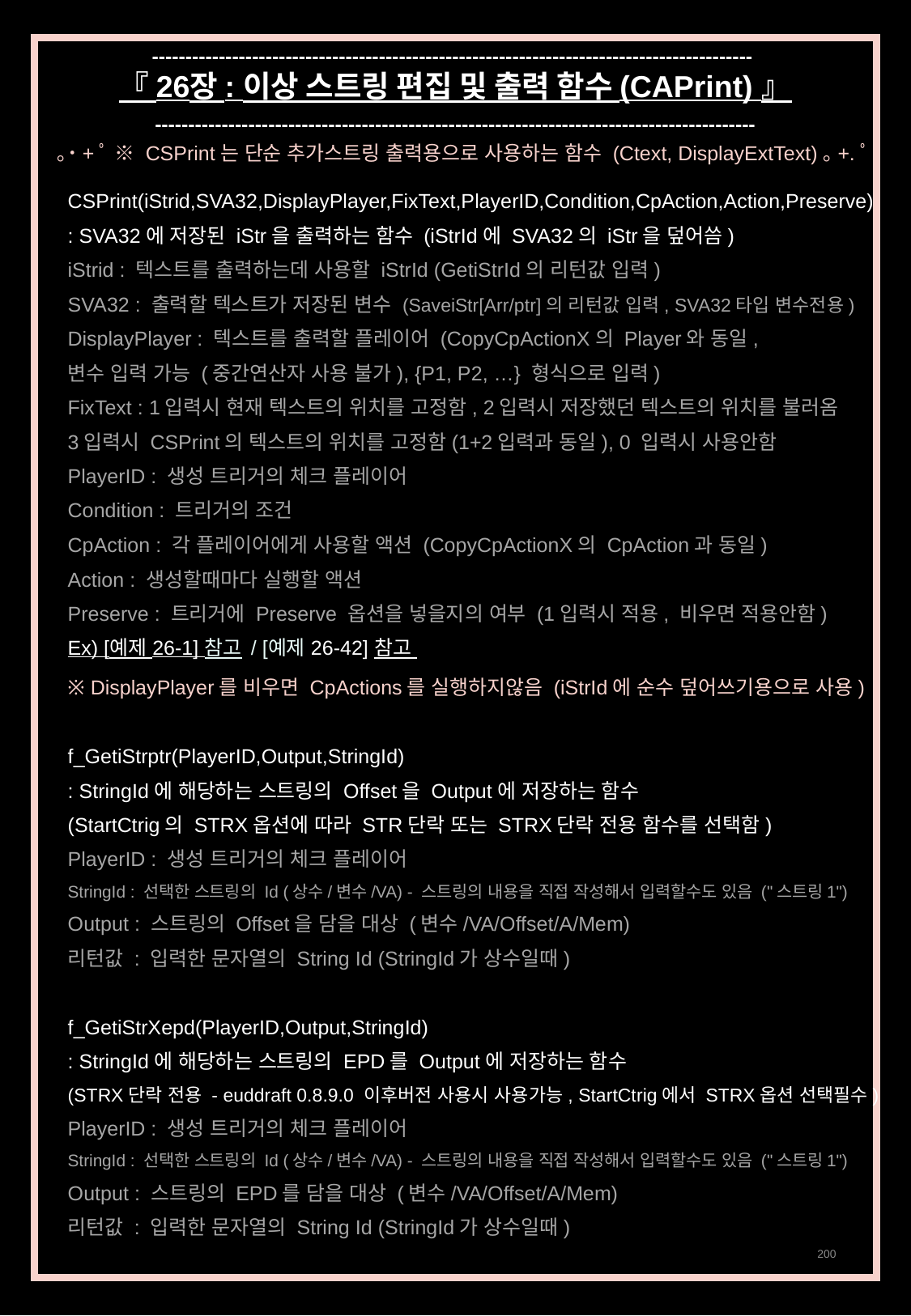

------------------------------------------------------------------------------------------
『 26장 : 이상 스트링 편집 및 출력 함수 (CAPrint) 』
------------------------------------------------------------------------------------------

｡˙+ﾟ ※ CSPrint는 단순 추가스트링 출력용으로 사용하는 함수 (Ctext, DisplayExtText)｡+.ﾟ
CSPrint(iStrid,SVA32,DisplayPlayer,FixText,PlayerID,Condition,CpAction,Action,Preserve)
: SVA32에 저장된 iStr을 출력하는 함수 (iStrId에 SVA32의 iStr을 덮어씀)
iStrid : 텍스트를 출력하는데 사용할 iStrId (GetiStrId의 리턴값 입력)
SVA32 : 출력할 텍스트가 저장된 변수 (SaveiStr[Arr/ptr]의 리턴값 입력, SVA32타입 변수전용)
DisplayPlayer : 텍스트를 출력할 플레이어 (CopyCpActionX의 Player와 동일,
변수 입력 가능 (중간연산자 사용 불가), {P1, P2, …} 형식으로 입력)
FixText : 1입력시 현재 텍스트의 위치를 고정함, 2입력시 저장했던 텍스트의 위치를 불러옴
3입력시 CSPrint의 텍스트의 위치를 고정함(1+2입력과 동일), 0 입력시 사용안함
PlayerID : 생성 트리거의 체크 플레이어
Condition : 트리거의 조건
CpAction : 각 플레이어에게 사용할 액션 (CopyCpActionX의 CpAction과 동일)
Action : 생성할때마다 실행할 액션
Preserve : 트리거에 Preserve 옵션을 넣을지의 여부 (1입력시 적용, 비우면 적용안함)
Ex) [예제 26-1] 참고 / [예제 26-42] 참고
※ DisplayPlayer를 비우면 CpActions를 실행하지않음 (iStrId에 순수 덮어쓰기용으로 사용)

f_GetiStrptr(PlayerID,Output,StringId)
: StringId에 해당하는 스트링의 Offset을 Output에 저장하는 함수
(StartCtrig의 STRX옵션에 따라 STR단락 또는 STRX단락 전용 함수를 선택함)
PlayerID : 생성 트리거의 체크 플레이어
StringId : 선택한 스트링의 Id (상수/변수/VA) - 스트링의 내용을 직접 작성해서 입력할수도 있음 ("스트링1")
Output : 스트링의 Offset을 담을 대상 (변수/VA/Offset/A/Mem)
리턴값 : 입력한 문자열의 String Id (StringId가 상수일때)

f_GetiStrXepd(PlayerID,Output,StringId)
: StringId에 해당하는 스트링의 EPD를 Output에 저장하는 함수
(STRX단락 전용 - euddraft 0.8.9.0 이후버전 사용시 사용가능, StartCtrig에서 STRX옵션 선택필수)
PlayerID : 생성 트리거의 체크 플레이어
StringId : 선택한 스트링의 Id (상수/변수/VA) - 스트링의 내용을 직접 작성해서 입력할수도 있음 ("스트링1")
Output : 스트링의 EPD를 담을 대상 (변수/VA/Offset/A/Mem)
리턴값 : 입력한 문자열의 String Id (StringId가 상수일때)
200